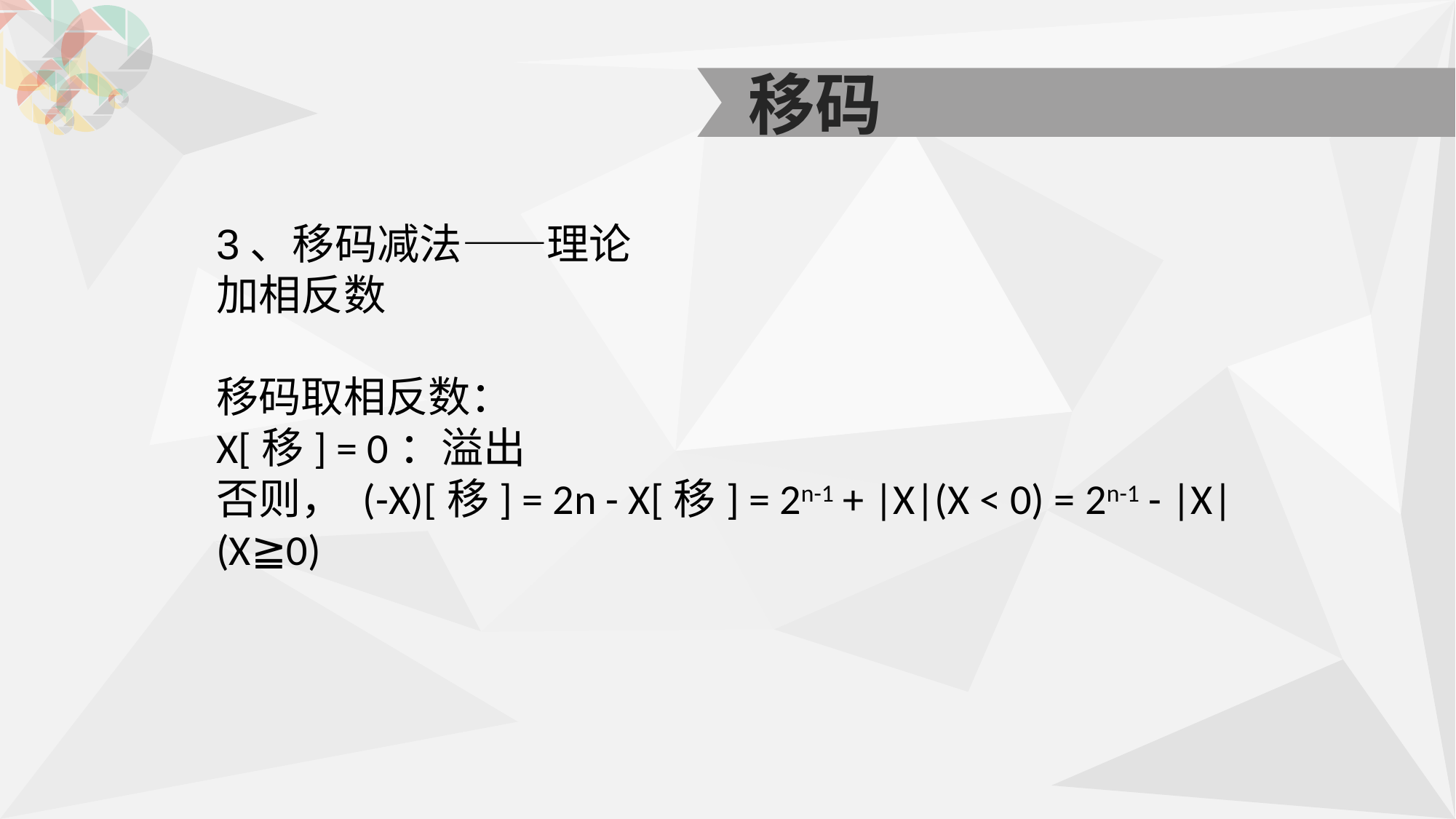

移码

3、移码减法——理论
加相反数

移码取相反数：
X[移] = 0：溢出
否则， (-X)[移] = 2n - X[移] = 2n-1 + |X|(X < 0) = 2n-1 - |X|(X≧0)